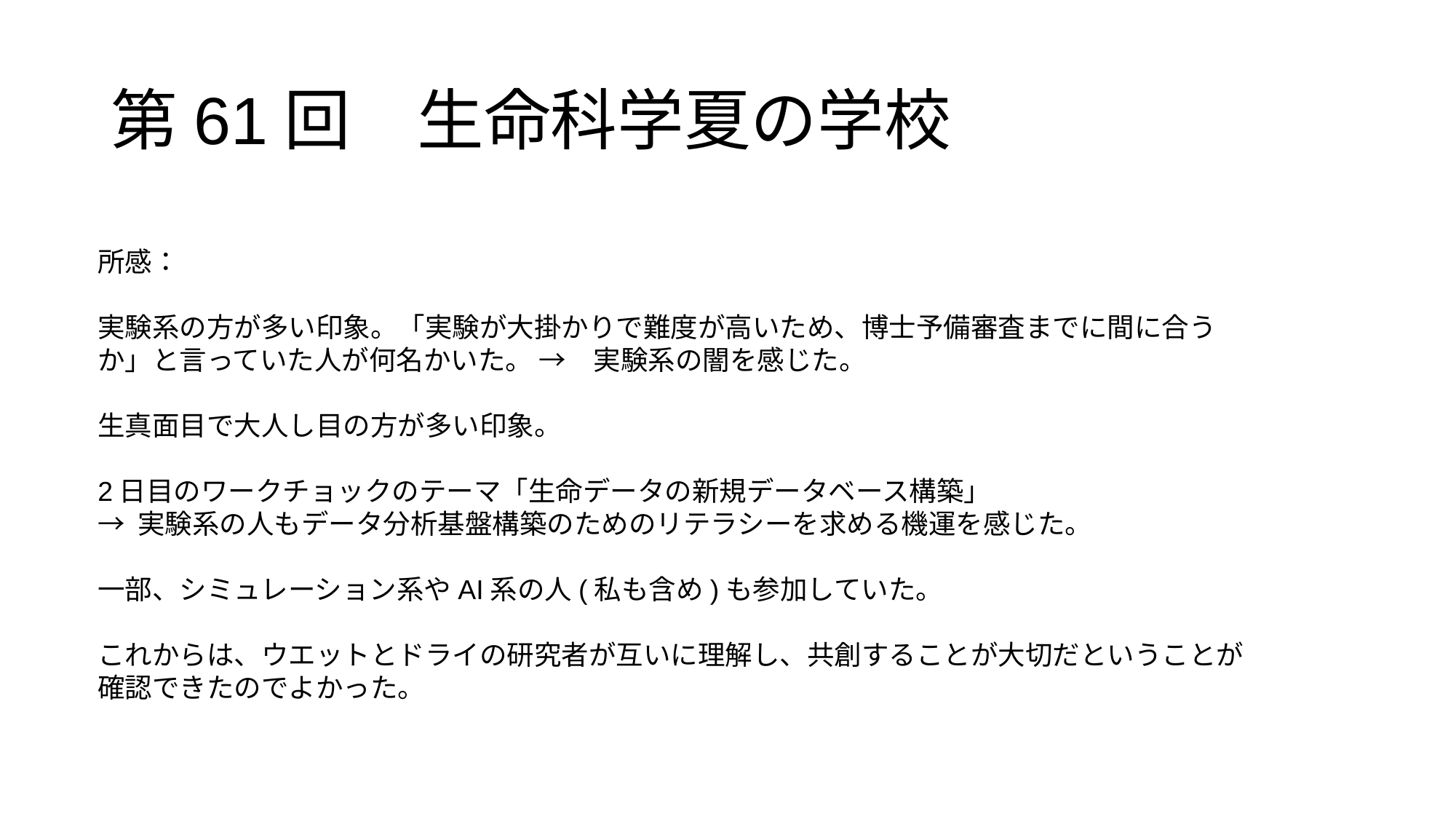

# 第61回　生命科学夏の学校
所感：

実験系の方が多い印象。「実験が大掛かりで難度が高いため、博士予備審査までに間に合うか」と言っていた人が何名かいた。 →　実験系の闇を感じた。

生真面目で大人し目の方が多い印象。

2日目のワークチョックのテーマ「生命データの新規データベース構築」
→ 実験系の人もデータ分析基盤構築のためのリテラシーを求める機運を感じた。

一部、シミュレーション系やAI系の人(私も含め)も参加していた。

これからは、ウエットとドライの研究者が互いに理解し、共創することが大切だということが確認できたのでよかった。